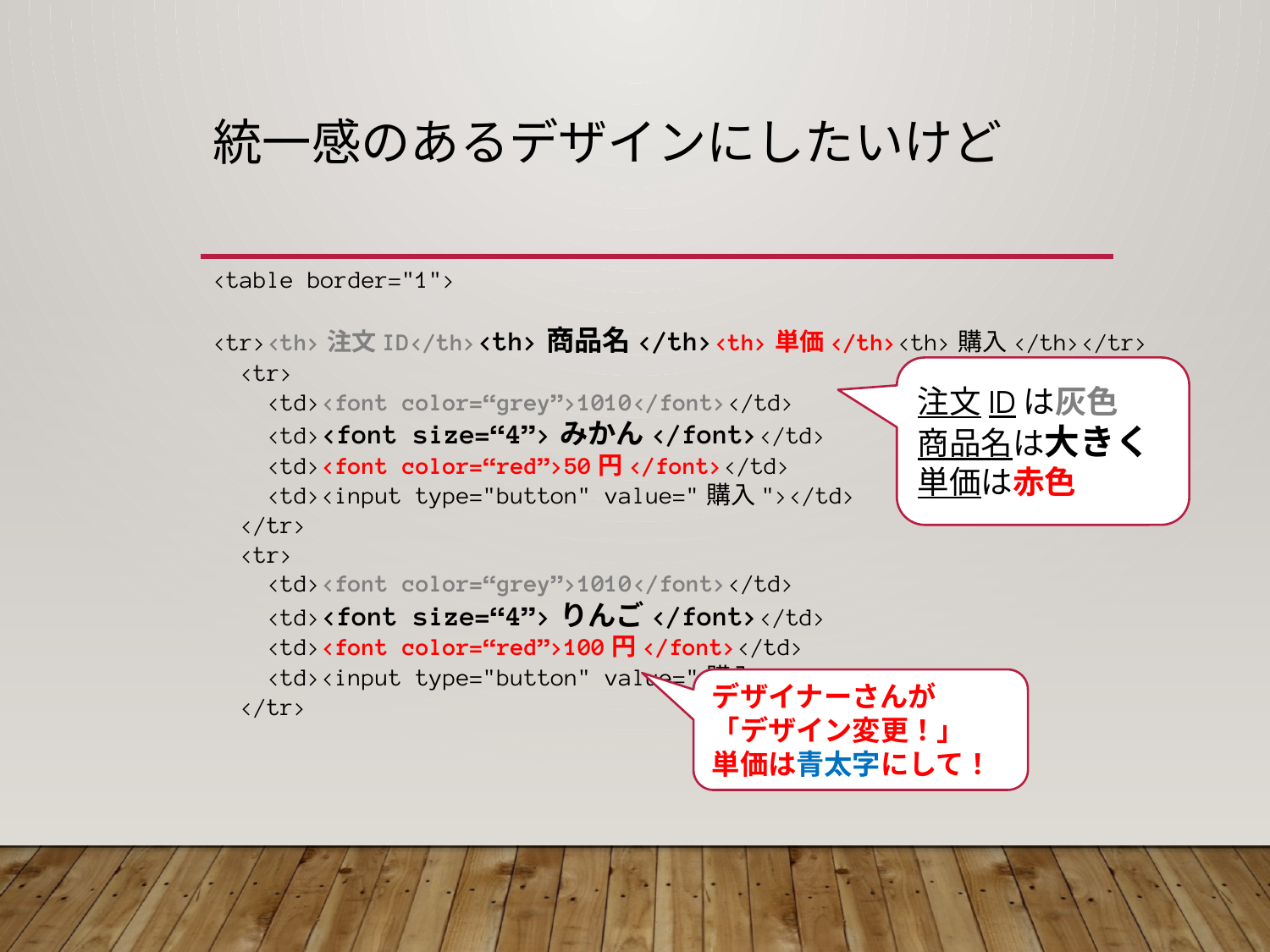

# 統一感のあるデザインにしたいけど
<table border="1">
  <tr><th>注文ID</th><th>商品名</th><th>単価</th><th>購入</th></tr>
  <tr>
    <td><font color=“grey”>1010</font></td>
    <td><font size=“4”>みかん</font></td>
    <td><font color=“red”>50円</font></td>
    <td><input type="button" value="購入"></td>
  </tr>
  <tr>
    <td><font color=“grey”>1010</font></td>
    <td><font size=“4”>りんご</font></td>
    <td><font color=“red”>100円</font></td>
    <td><input type="button" value="購入"></td>
  </tr>
注文IDは灰色
商品名は大きく
単価は赤色
デザイナーさんが
「デザイン変更！」
単価は青太字にして！